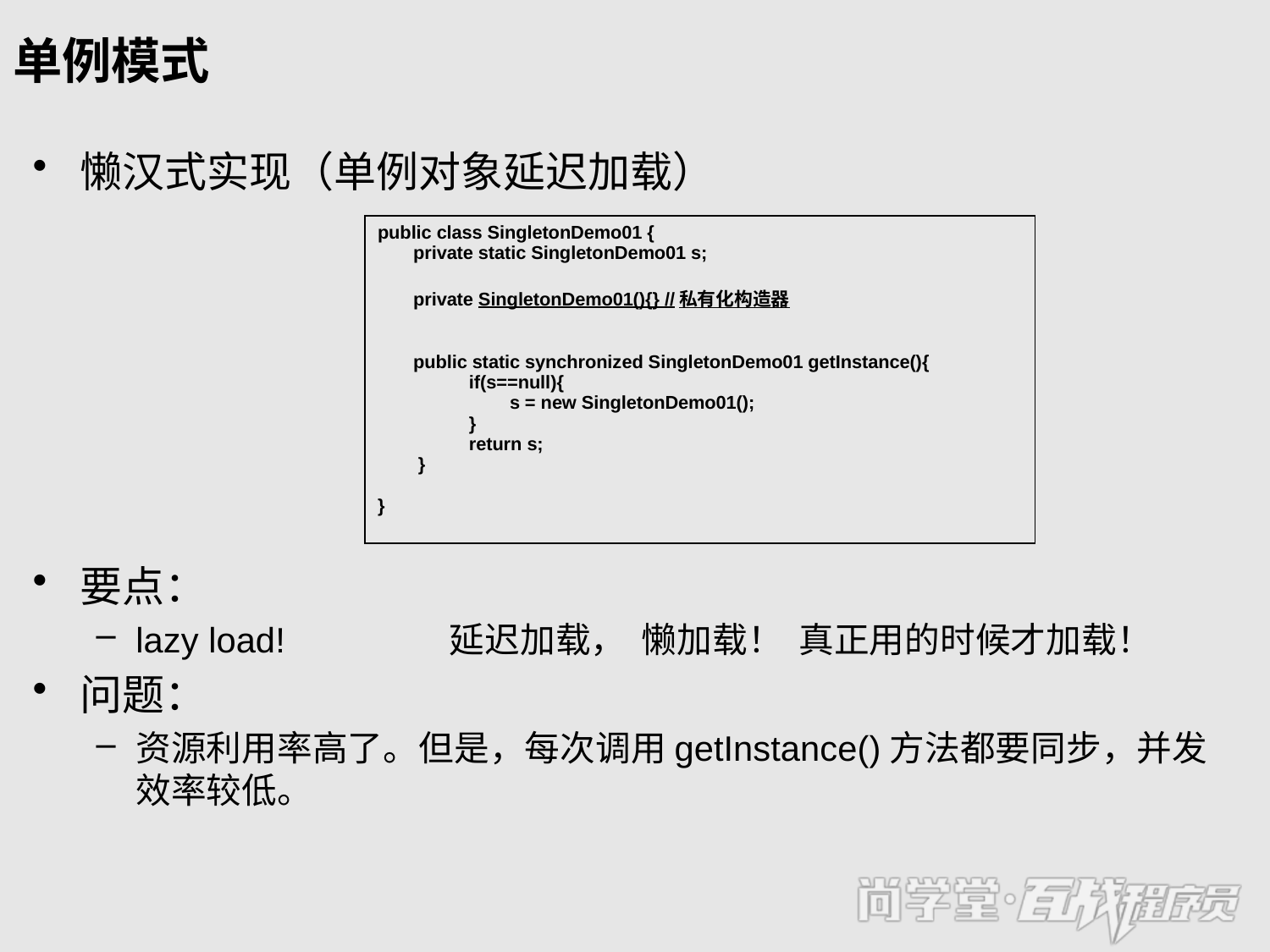

# 单例模式
懒汉式实现（单例对象延迟加载）

要点：
lazy load!                延迟加载，  懒加载！  真正用的时候才加载！
问题：
资源利用率高了。但是，每次调用getInstance()方法都要同步，并发效率较低。

| public class SingletonDemo01 { private static SingletonDemo01 s; private SingletonDemo01(){} //私有化构造器 public static synchronized SingletonDemo01 getInstance(){ if(s==null){ s = new SingletonDemo01(); } return s; } } |
| --- |